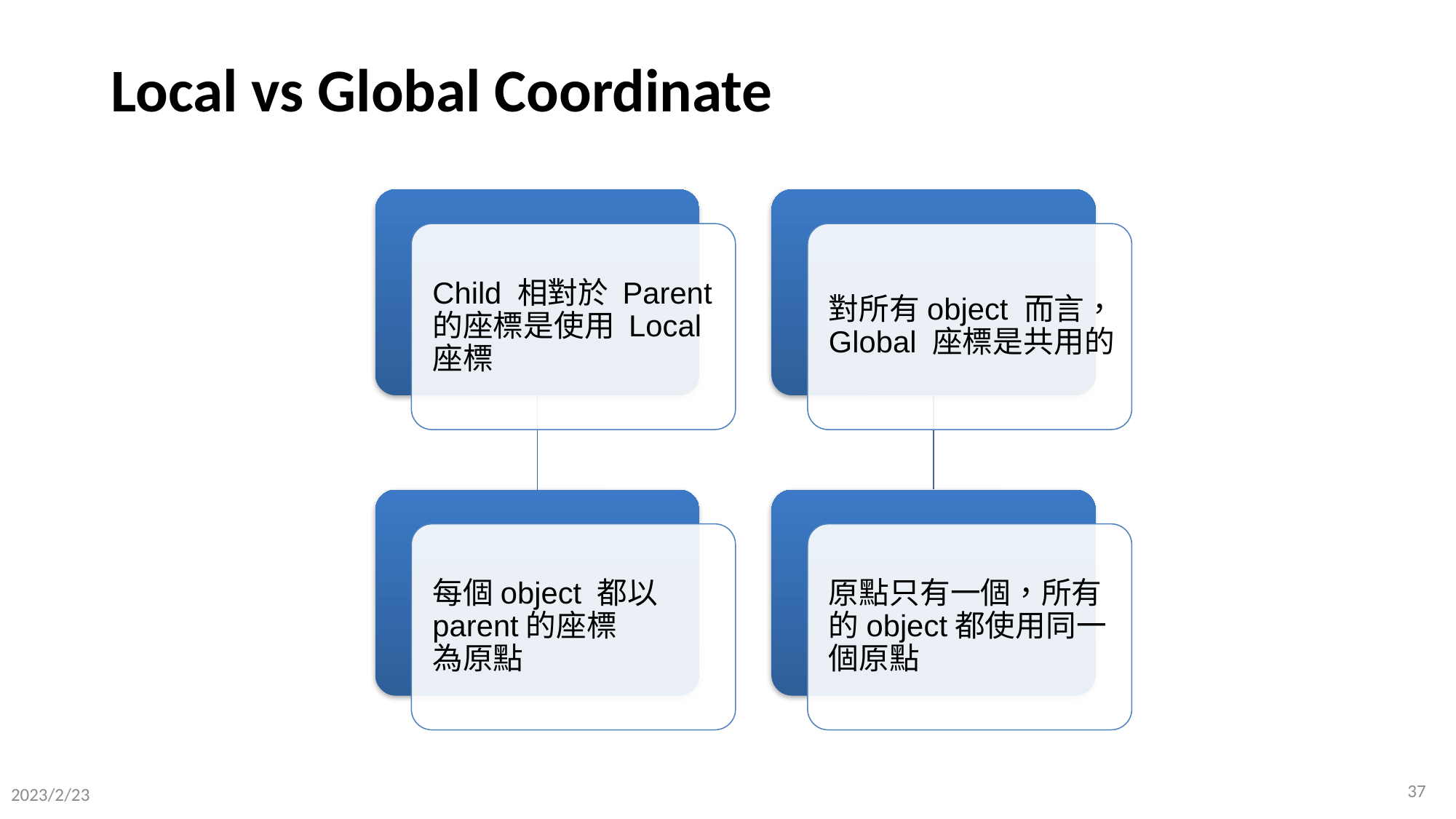

# Local vs Global Coordinate
Child 相對於 Parent 的座標是使用 Local 座標
每個object 都以parent的座標
為原點
對所有object 而言，Global 座標是共用的
原點只有一個，所有的object都使用同一個原點
37
2023/2/23